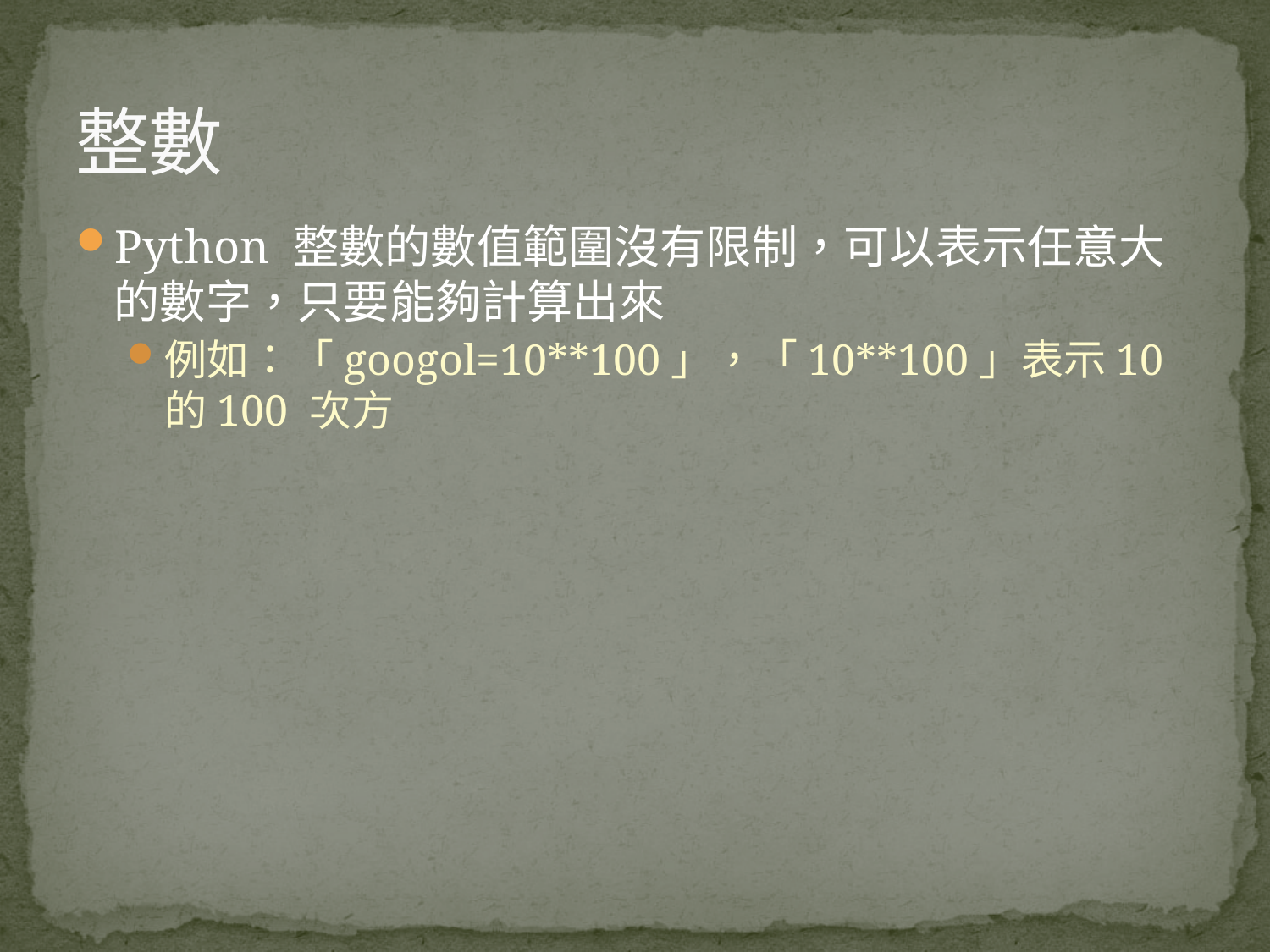

# 整數
Python 整數的數值範圍沒有限制，可以表示任意大的數字，只要能夠計算出來
例如：「googol=10**100」，「10**100」表示10 的100 次方
18